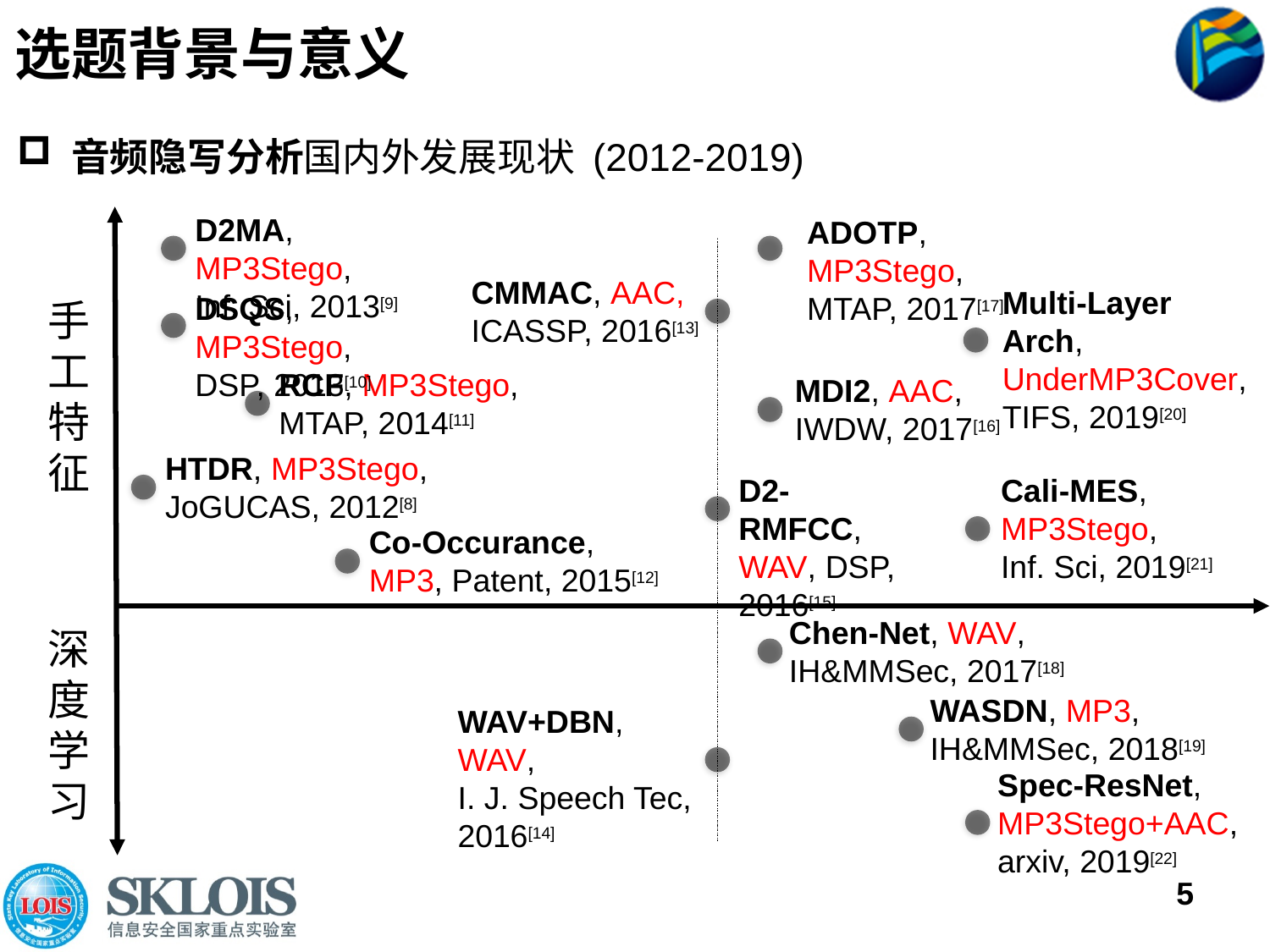

# 选题背景与意义
 音频隐写分析国内外发展现状 (2012-2019)
D2MA, MP3Stego,
Inf. Sci, 2013[9]
ADOTP, MP3Stego,
MTAP, 2017[17]

CMMAC, AAC, ICASSP, 2016[13]
Multi-Layer Arch, UnderMP3Cover,
TIFS, 2019[20]
DSQS, MP3Stego,
DSP, 2013[10]
手工特征

RCF, MP3Stego,
MTAP, 2014[11]
MDI2, AAC, IWDW, 2017[16]

HTDR, MP3Stego,
JoGUCAS, 2012[8]
D2-RMFCC,
WAV, DSP,
2016[15]
Cali-MES, MP3Stego,
Inf. Sci, 2019[21]

Co-Occurance, MP3, Patent, 2015[12]

Chen-Net, WAV, IH&MMSec, 2017[18]
深度学习

WASDN, MP3, IH&MMSec, 2018[19]
WAV+DBN, WAV,
I. J. Speech Tec,
2016[14]

Spec-ResNet, MP3Stego+AAC, arxiv, 2019[22]

5